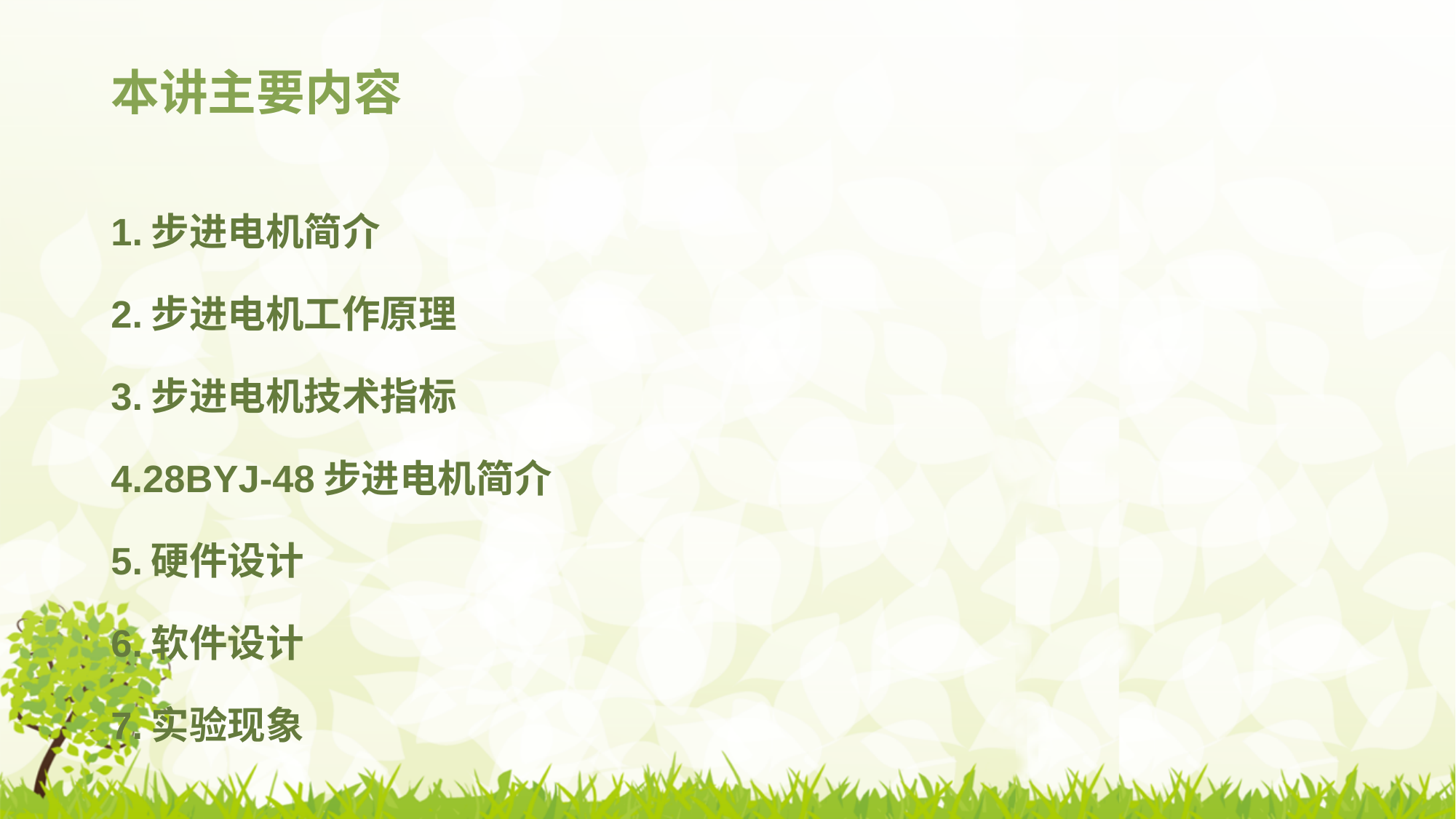

# 本讲主要内容
1.步进电机简介
2.步进电机工作原理
3.步进电机技术指标
4.28BYJ-48步进电机简介
5.硬件设计
6.软件设计
7.实验现象